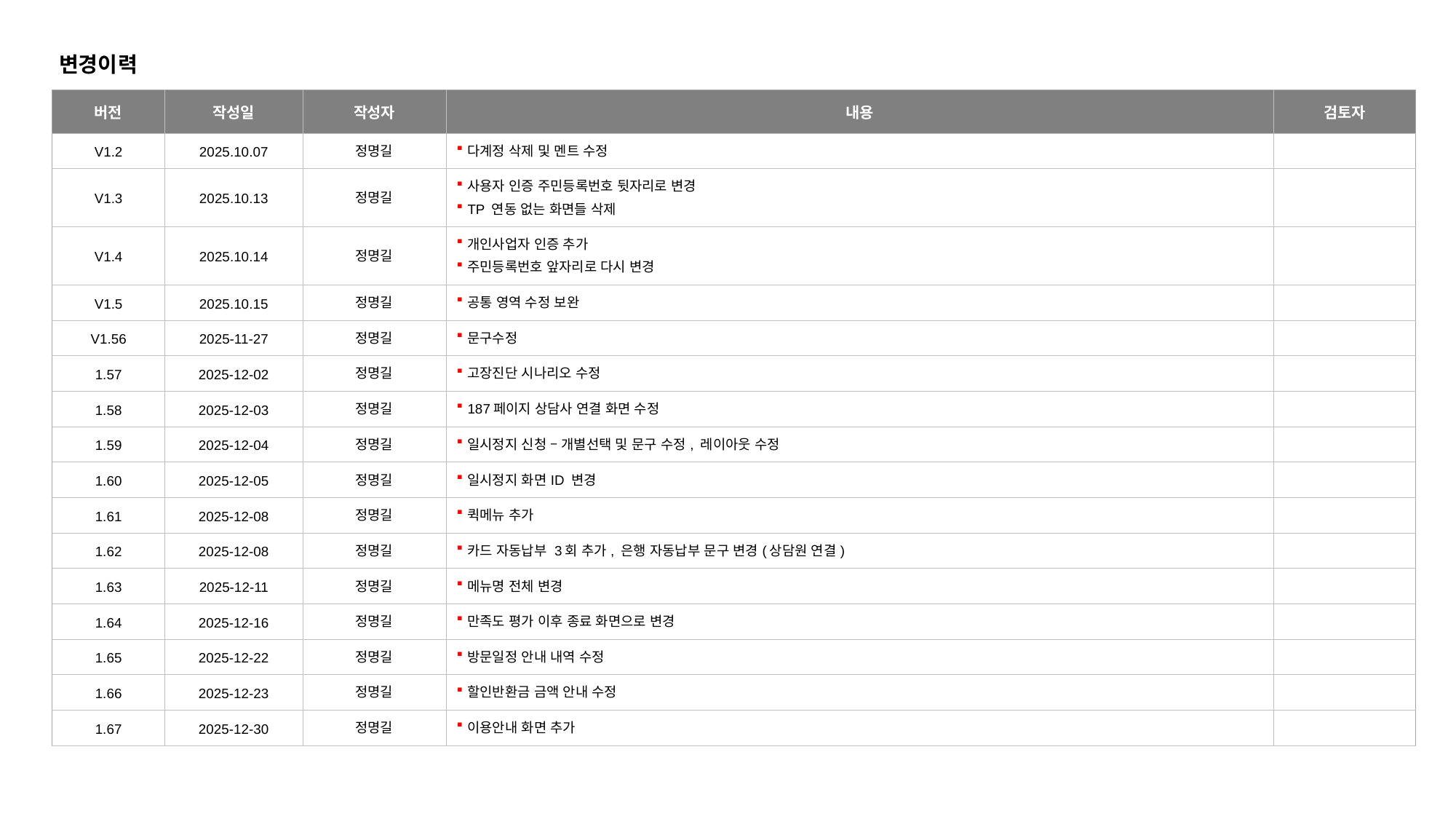

변경이력
| 버전 | 작성일 | 작성자 | 내용 | 검토자 |
| --- | --- | --- | --- | --- |
| V1.2 | 2025.10.07 | 정명길 | 다계정 삭제 및 멘트 수정 |  |
| V1.3 | 2025.10.13 | 정명길 | 사용자 인증 주민등록번호 뒷자리로 변경 TP 연동 없는 화면들 삭제 |  |
| V1.4 | 2025.10.14 | 정명길 | 개인사업자 인증 추가 주민등록번호 앞자리로 다시 변경 |  |
| V1.5 | 2025.10.15 | 정명길 | 공통 영역 수정 보완 |  |
| V1.56 | 2025-11-27 | 정명길 | 문구수정 |  |
| 1.57 | 2025-12-02 | 정명길 | 고장진단 시나리오 수정 |  |
| 1.58 | 2025-12-03 | 정명길 | 187페이지 상담사 연결 화면 수정 |  |
| 1.59 | 2025-12-04 | 정명길 | 일시정지 신청 – 개별선택 및 문구 수정, 레이아웃 수정 |  |
| 1.60 | 2025-12-05 | 정명길 | 일시정지 화면ID 변경 |  |
| 1.61 | 2025-12-08 | 정명길 | 퀵메뉴 추가 |  |
| 1.62 | 2025-12-08 | 정명길 | 카드 자동납부 3회 추가, 은행 자동납부 문구 변경(상담원 연결) |  |
| 1.63 | 2025-12-11 | 정명길 | 메뉴명 전체 변경 |  |
| 1.64 | 2025-12-16 | 정명길 | 만족도 평가 이후 종료 화면으로 변경 |  |
| 1.65 | 2025-12-22 | 정명길 | 방문일정 안내 내역 수정 |  |
| 1.66 | 2025-12-23 | 정명길 | 할인반환금 금액 안내 수정 |  |
| 1.67 | 2025-12-30 | 정명길 | 이용안내 화면 추가 |  |